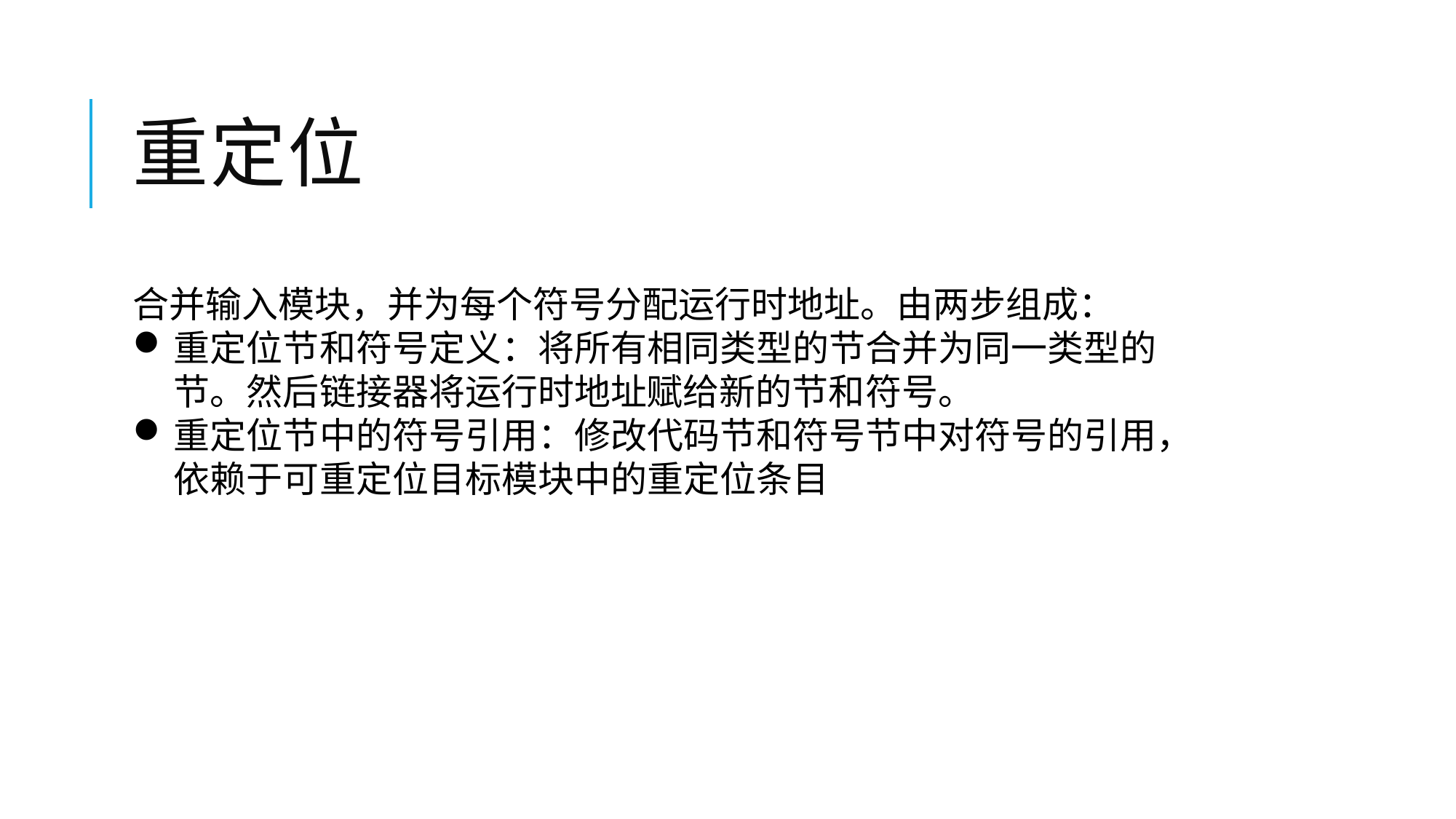

# 重定位
合并输入模块，并为每个符号分配运行时地址。由两步组成：
重定位节和符号定义：将所有相同类型的节合并为同一类型的节。然后链接器将运行时地址赋给新的节和符号。
重定位节中的符号引用：修改代码节和符号节中对符号的引用，依赖于可重定位目标模块中的重定位条目